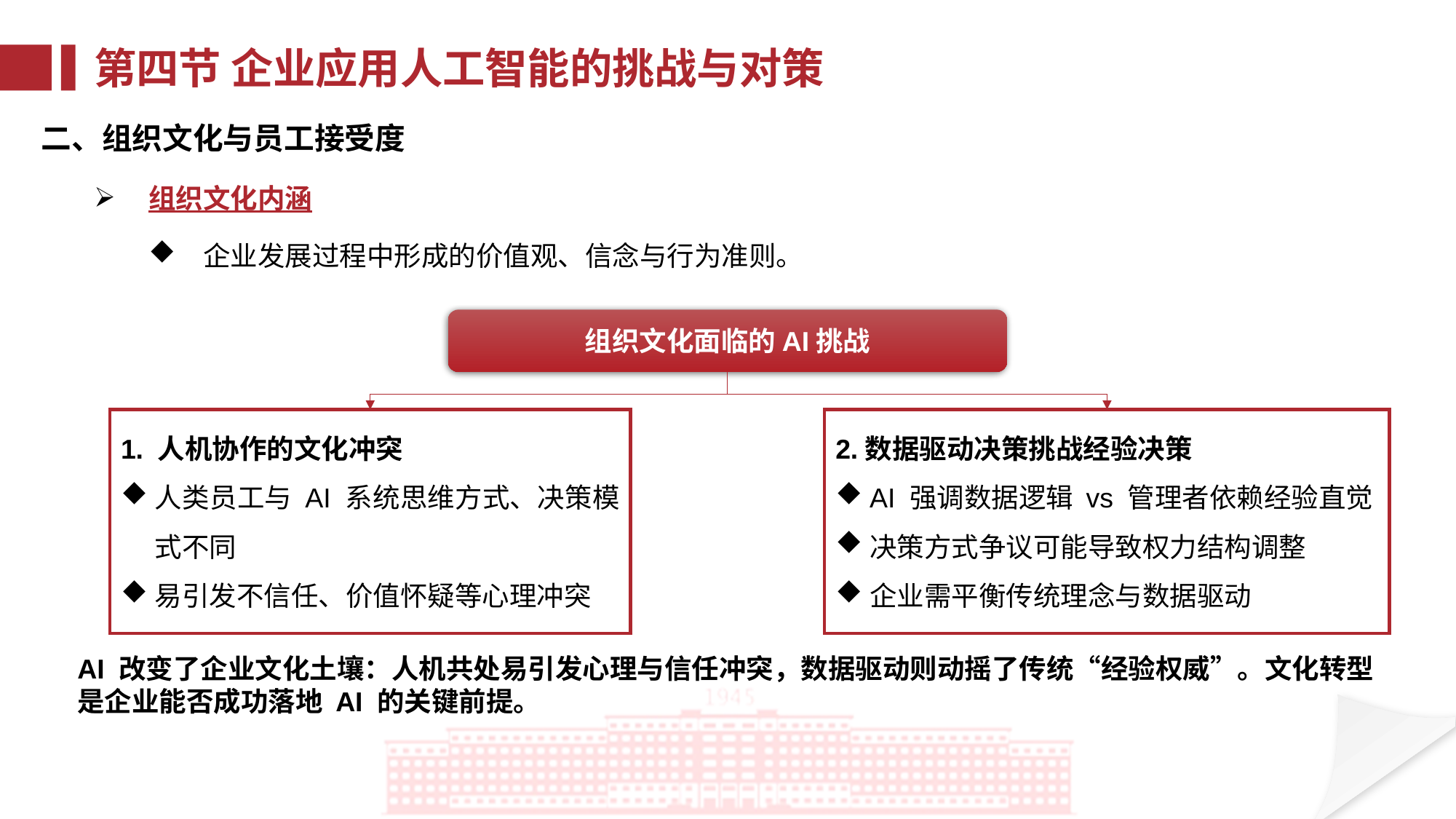

第四节 企业应用人工智能的挑战与对策
二、组织文化与员工接受度
组织文化内涵
企业发展过程中形成的价值观、信念与行为准则。
组织文化面临的AI挑战
1. 人机协作的文化冲突
人类员工与 AI 系统思维方式、决策模式不同
易引发不信任、价值怀疑等心理冲突
2.数据驱动决策挑战经验决策
AI 强调数据逻辑 vs 管理者依赖经验直觉
决策方式争议可能导致权力结构调整
企业需平衡传统理念与数据驱动
AI 改变了企业文化土壤：人机共处易引发心理与信任冲突，数据驱动则动摇了传统“经验权威”。文化转型是企业能否成功落地 AI 的关键前提。